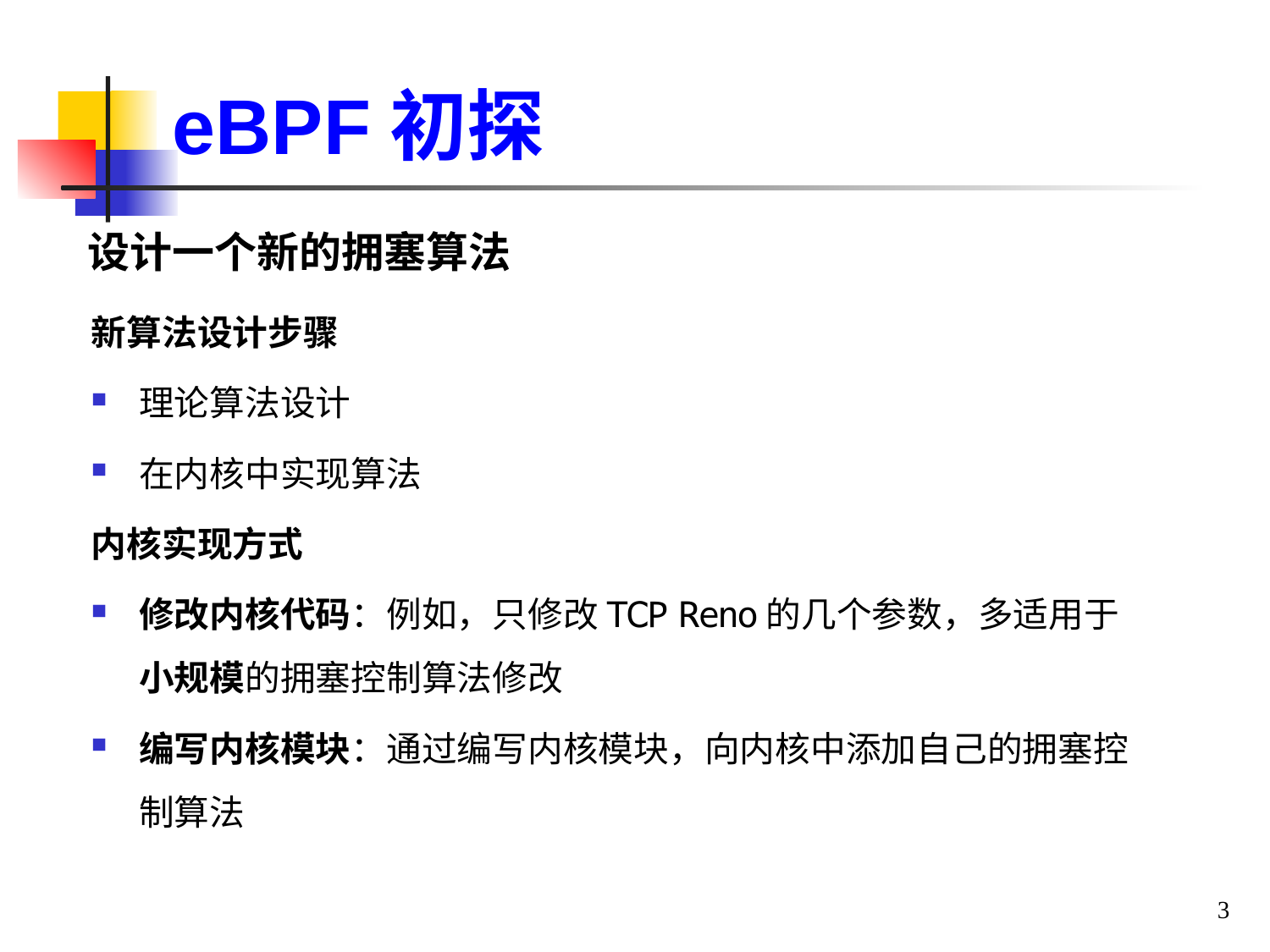

eBPF初探
设计一个新的拥塞算法
新算法设计步骤
理论算法设计
在内核中实现算法
内核实现方式
修改内核代码：例如，只修改TCP Reno的几个参数，多适用于小规模的拥塞控制算法修改
编写内核模块：通过编写内核模块，向内核中添加自己的拥塞控制算法

3